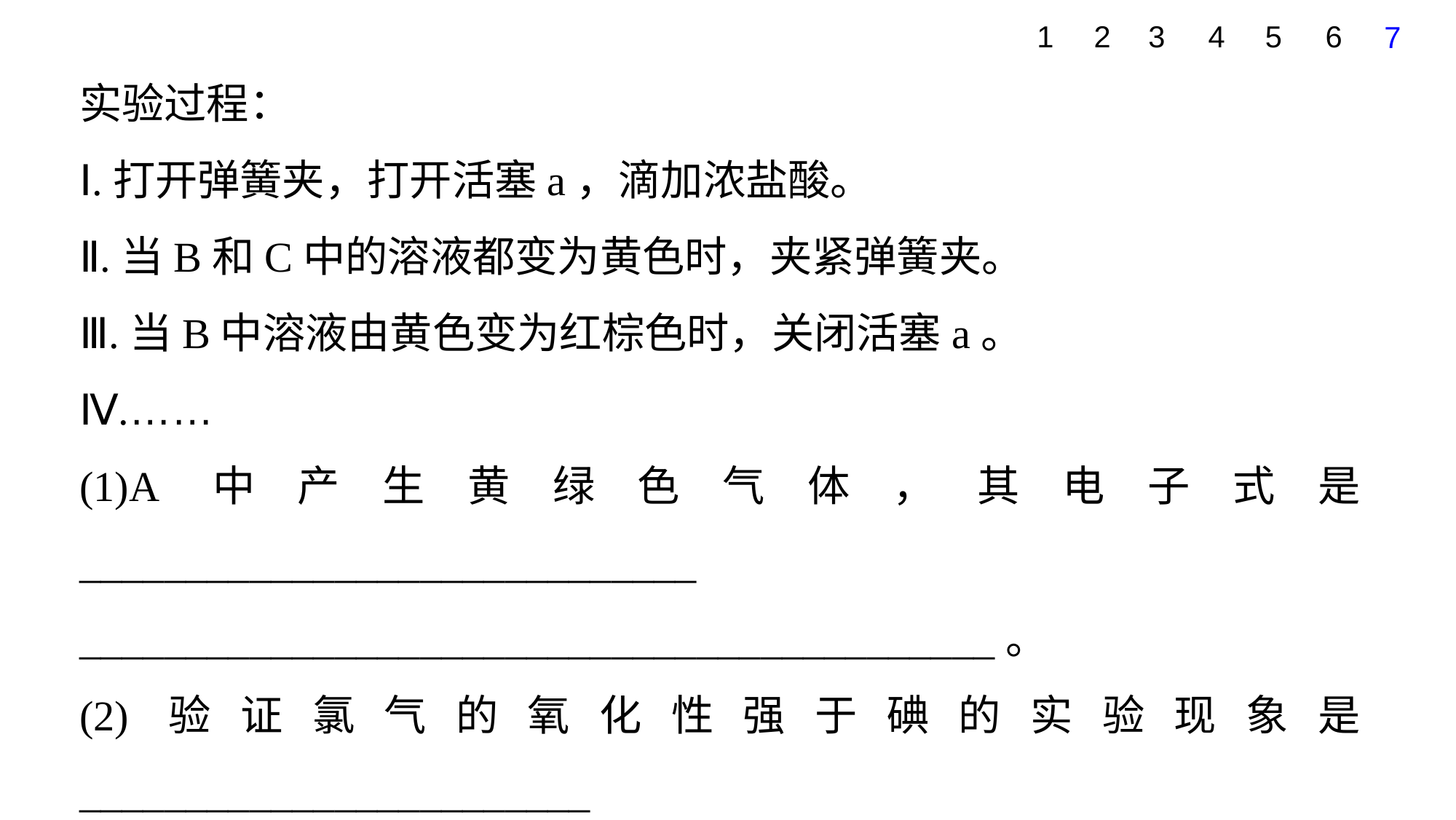

1
2
3
4
5
6
7
实验过程：
Ⅰ.打开弹簧夹，打开活塞a，滴加浓盐酸。
Ⅱ.当B和C中的溶液都变为黄色时，夹紧弹簧夹。
Ⅲ.当B中溶液由黄色变为红棕色时，关闭活塞a。
Ⅳ.……
(1)A中产生黄绿色气体，其电子式是_____________________________
___________________________________________。
(2)验证氯气的氧化性强于碘的实验现象是________________________
__________________________________________________________。